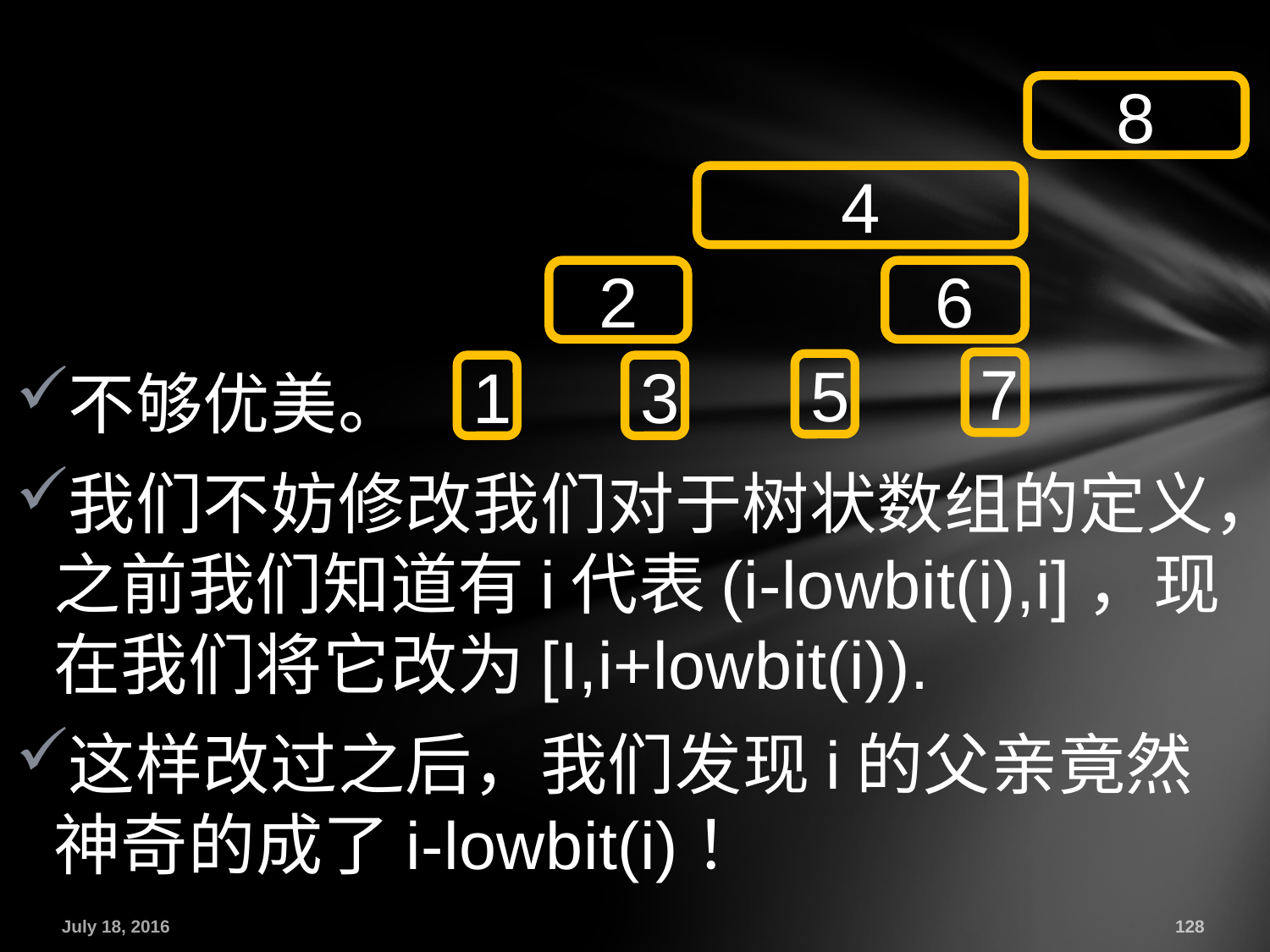

8
4
2
6
7
5
1
不够优美。
我们不妨修改我们对于树状数组的定义，之前我们知道有i代表(i-lowbit(i),i]，现在我们将它改为[I,i+lowbit(i)).
这样改过之后，我们发现i的父亲竟然神奇的成了i-lowbit(i)！
3
July 18, 2016

128